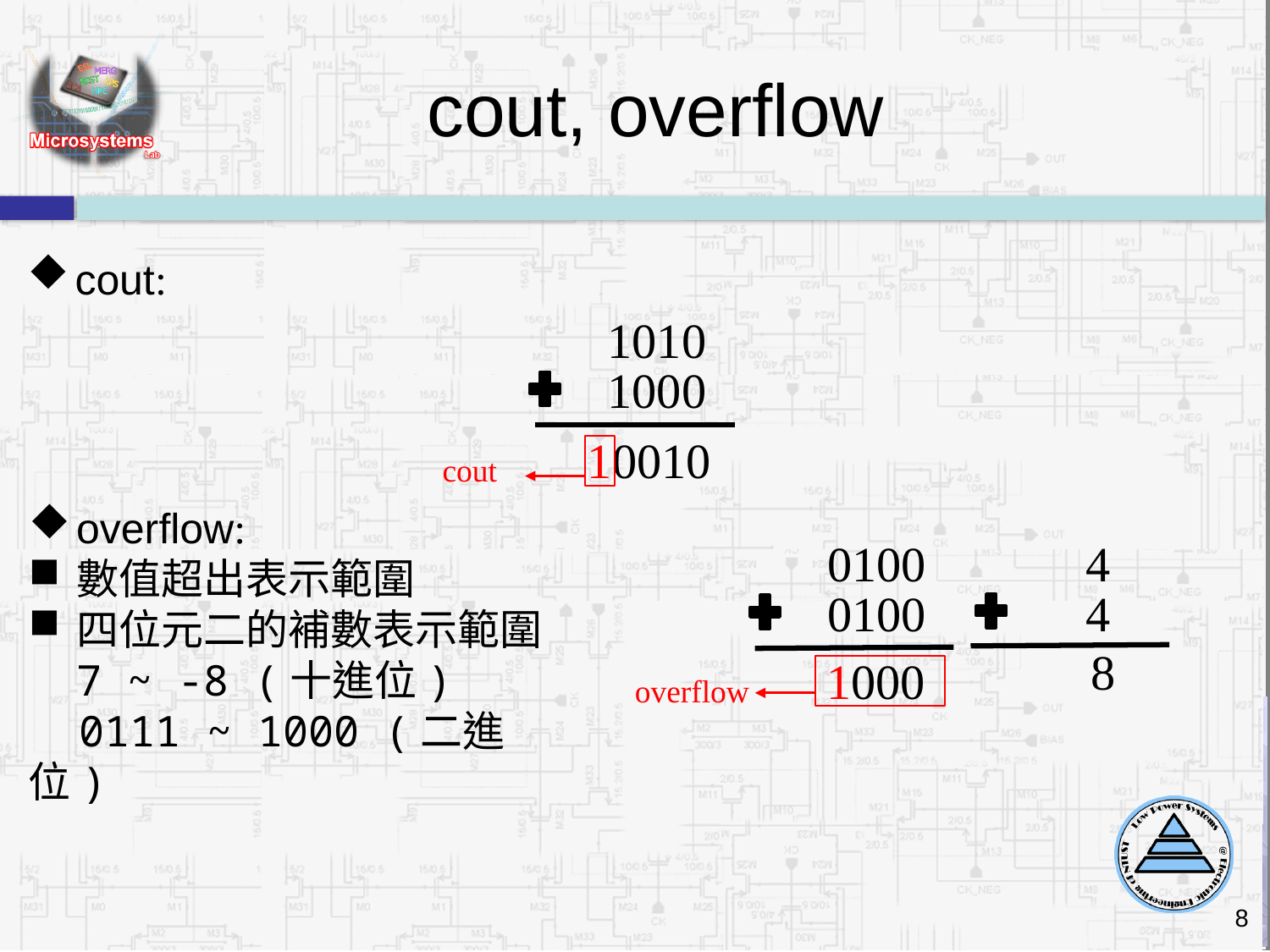

cout, overflow
cout:
1010
1000

10010

cout
overflow:
數值超出表示範圍
四位元二的補數表示範圍 7 ~ -8 (十進位)
  0111 ~ 1000 (二進位)

0100             4
0100             4

   8
 1000

overflow
8